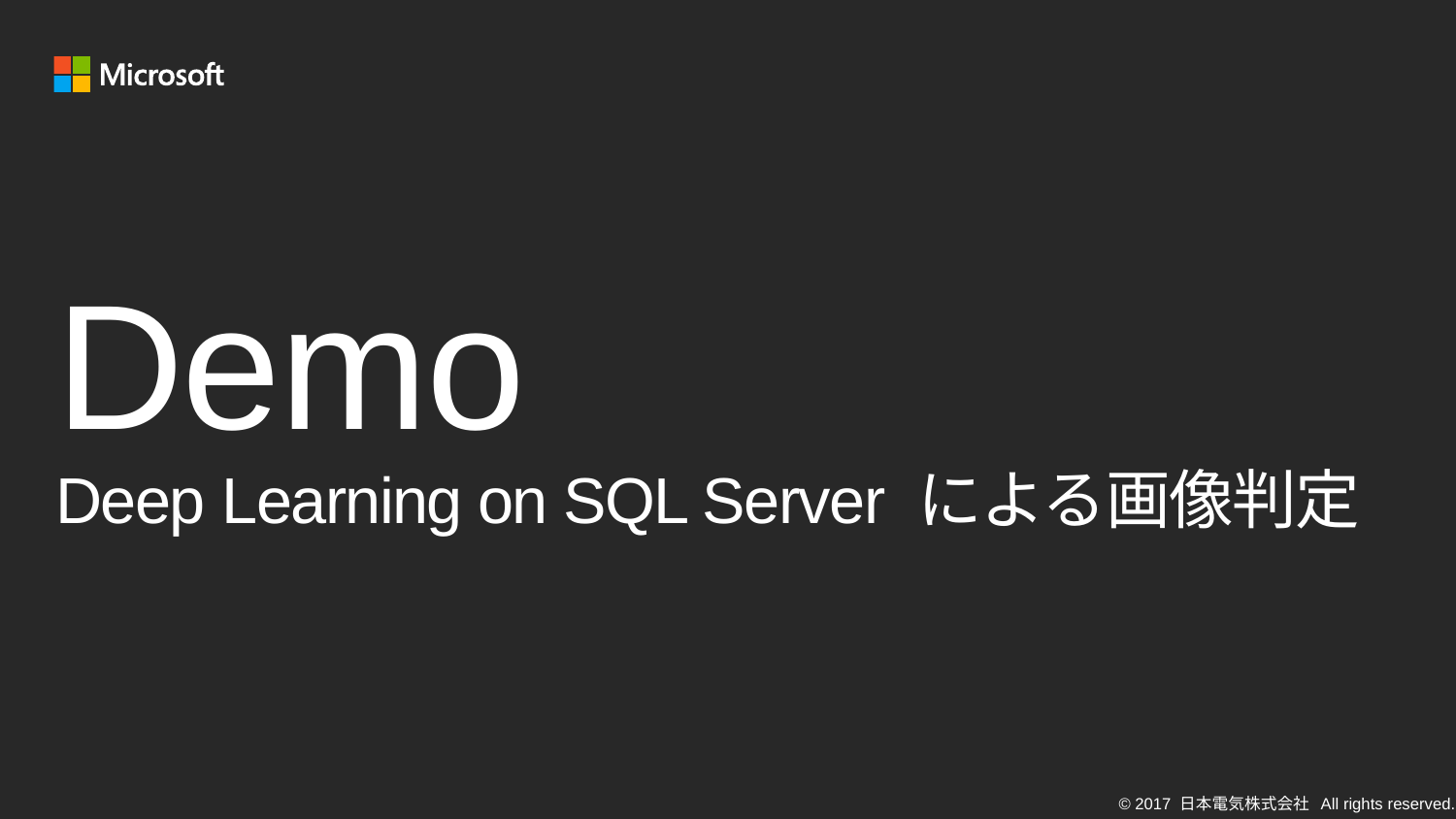

# Demo Deep Learning on SQL Server による画像判定